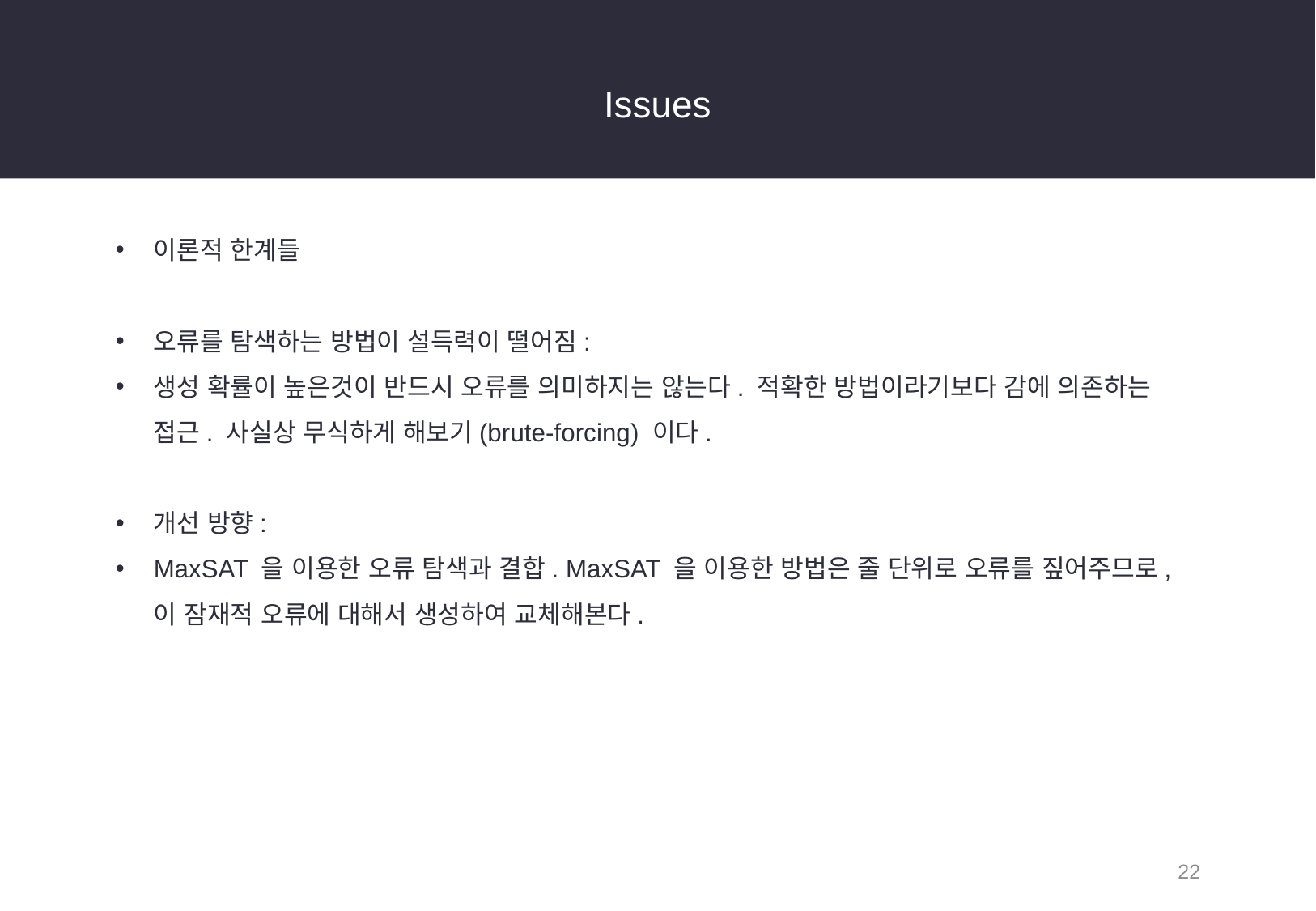

Issues
이론적 한계들

오류를 탐색하는 방법이 설득력이 떨어짐:
생성 확률이 높은것이 반드시 오류를 의미하지는 않는다. 적확한 방법이라기보다 감에 의존하는 접근. 사실상 무식하게 해보기(brute-forcing) 이다.

개선 방향:
MaxSAT 을 이용한 오류 탐색과 결합. MaxSAT 을 이용한 방법은 줄 단위로 오류를 짚어주므로, 이 잠재적 오류에 대해서 생성하여 교체해본다.

22